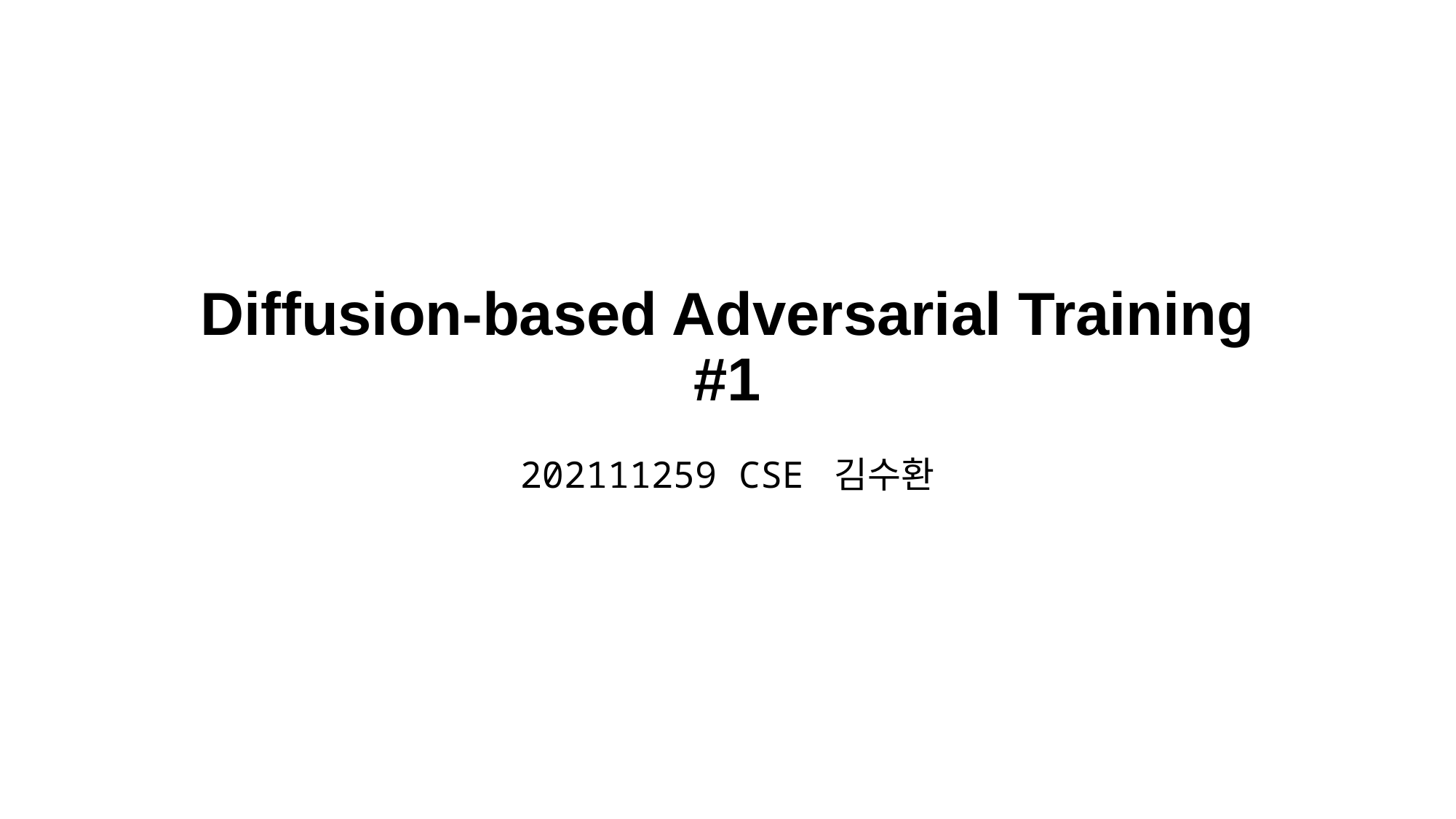

# Diffusion-based Adversarial Training #1
202111259 CSE 김수환